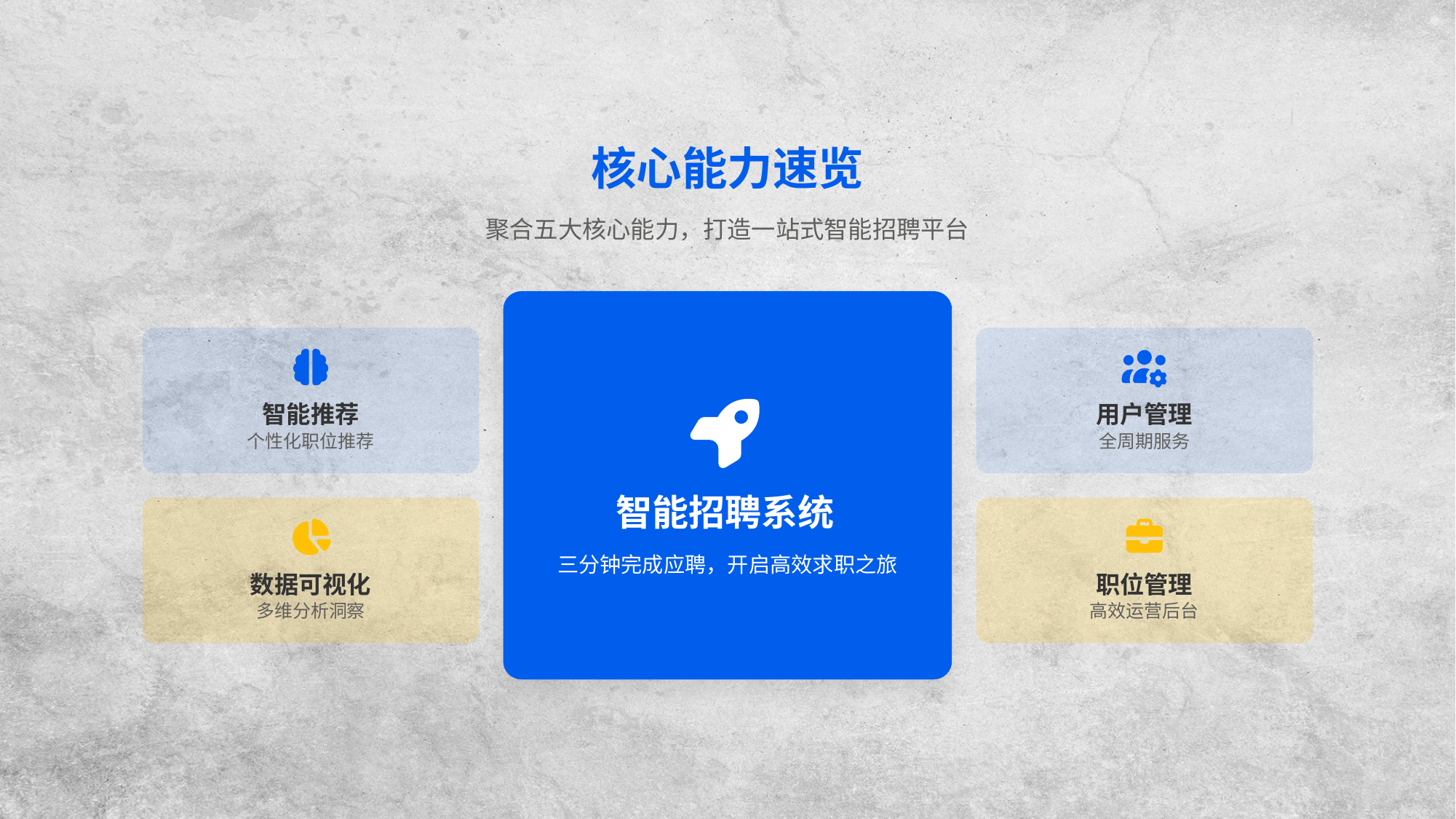

核心能力速览
聚合五大核心能力，打造一站式智能招聘平台

智能推荐
用户管理

个性化职位推荐
全周期服务
智能招聘系统

三分钟完成应聘，开启高效求职之旅
数据可视化
职位管理
多维分析洞察
高效运营后台